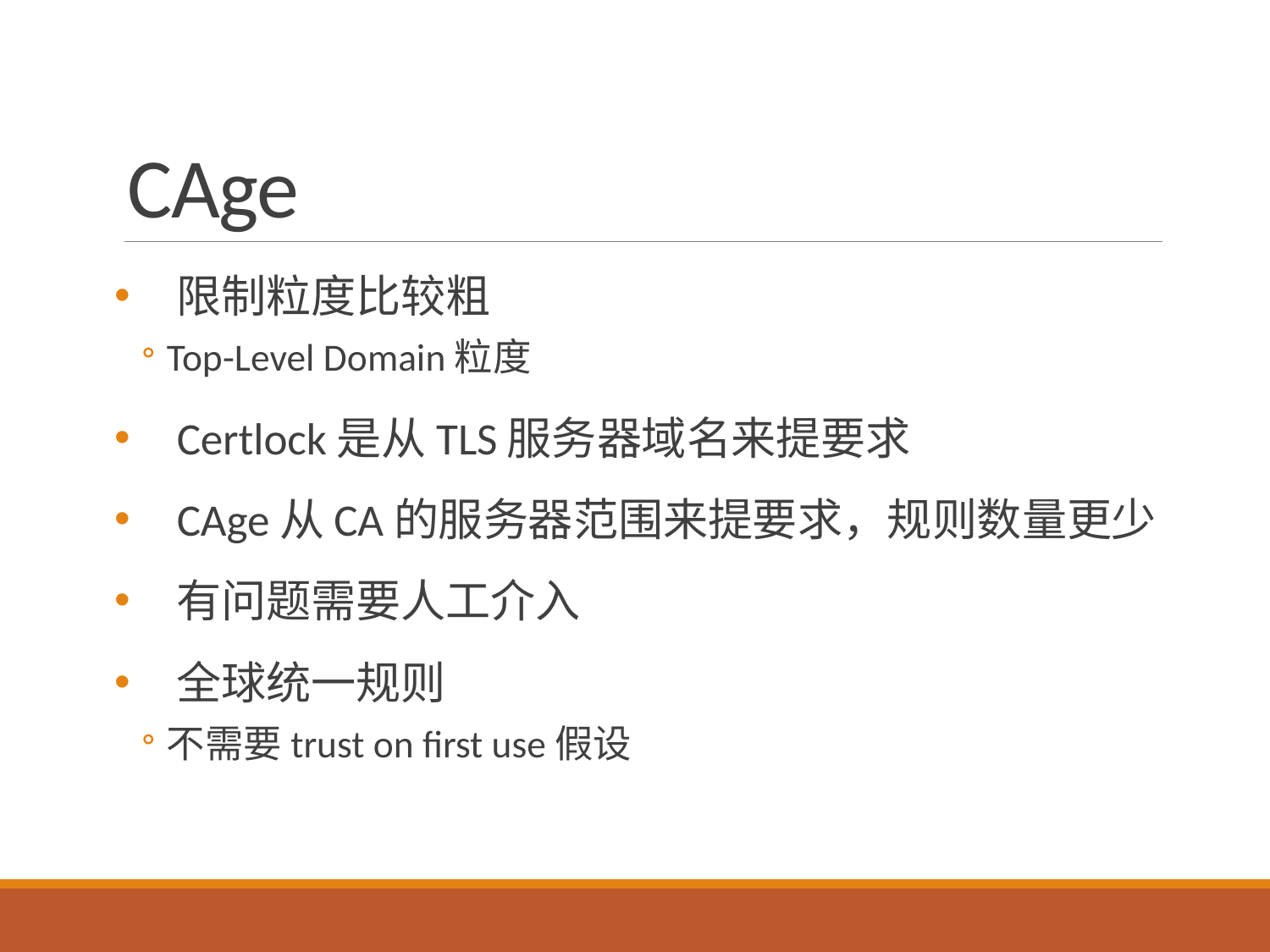

# CAge
限制粒度比较粗
Top-Level Domain粒度
Certlock是从TLS服务器域名来提要求
CAge从CA的服务器范围来提要求，规则数量更少
有问题需要人工介入
全球统一规则
不需要trust on first use假设